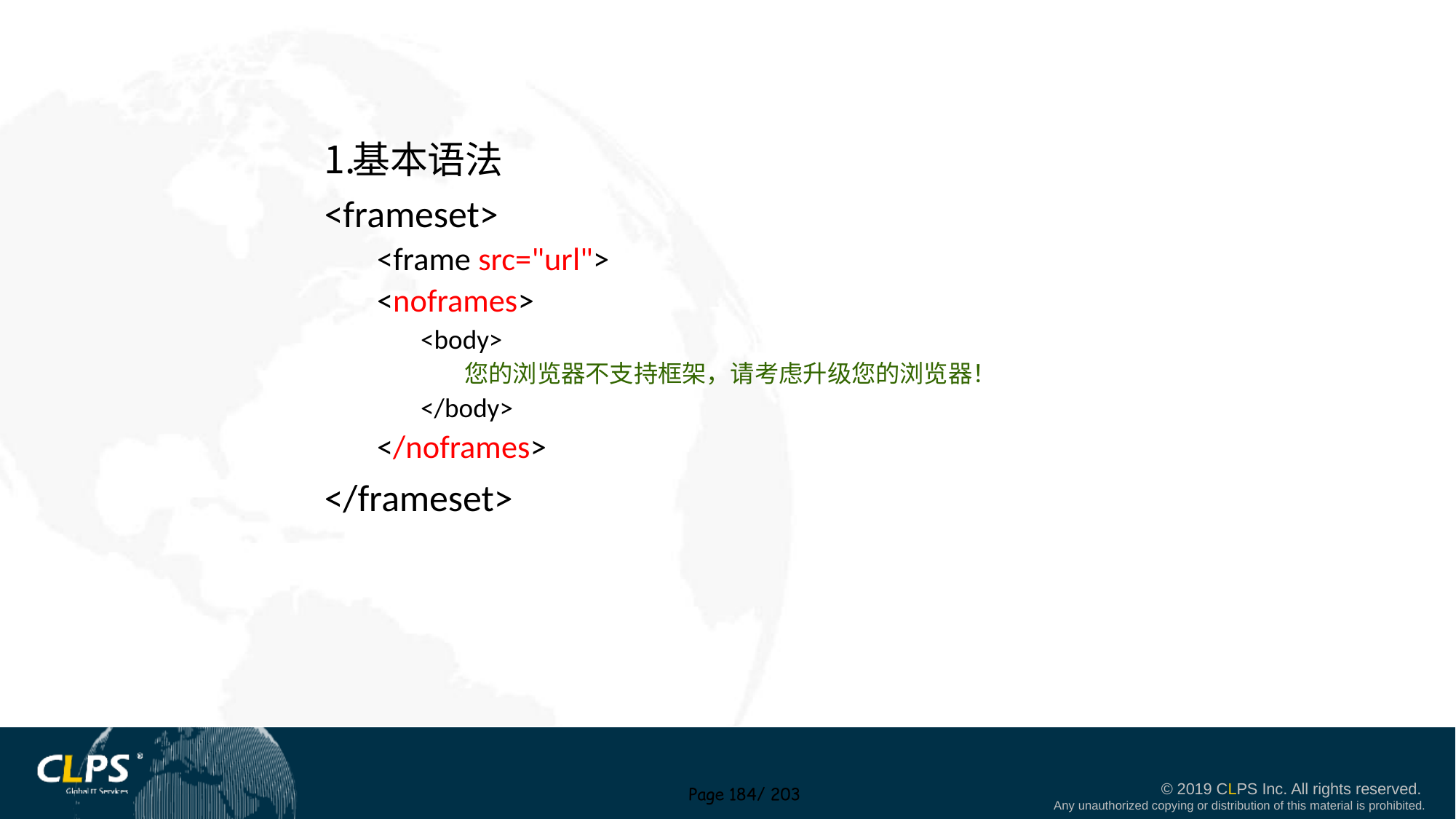

基本语法
<frameset>
<frame src="url">
<noframes>
<body>
您的浏览器不支持框架，请考虑升级您的浏览器！
</body>
</noframes>
</frameset>
Page 184/ 203